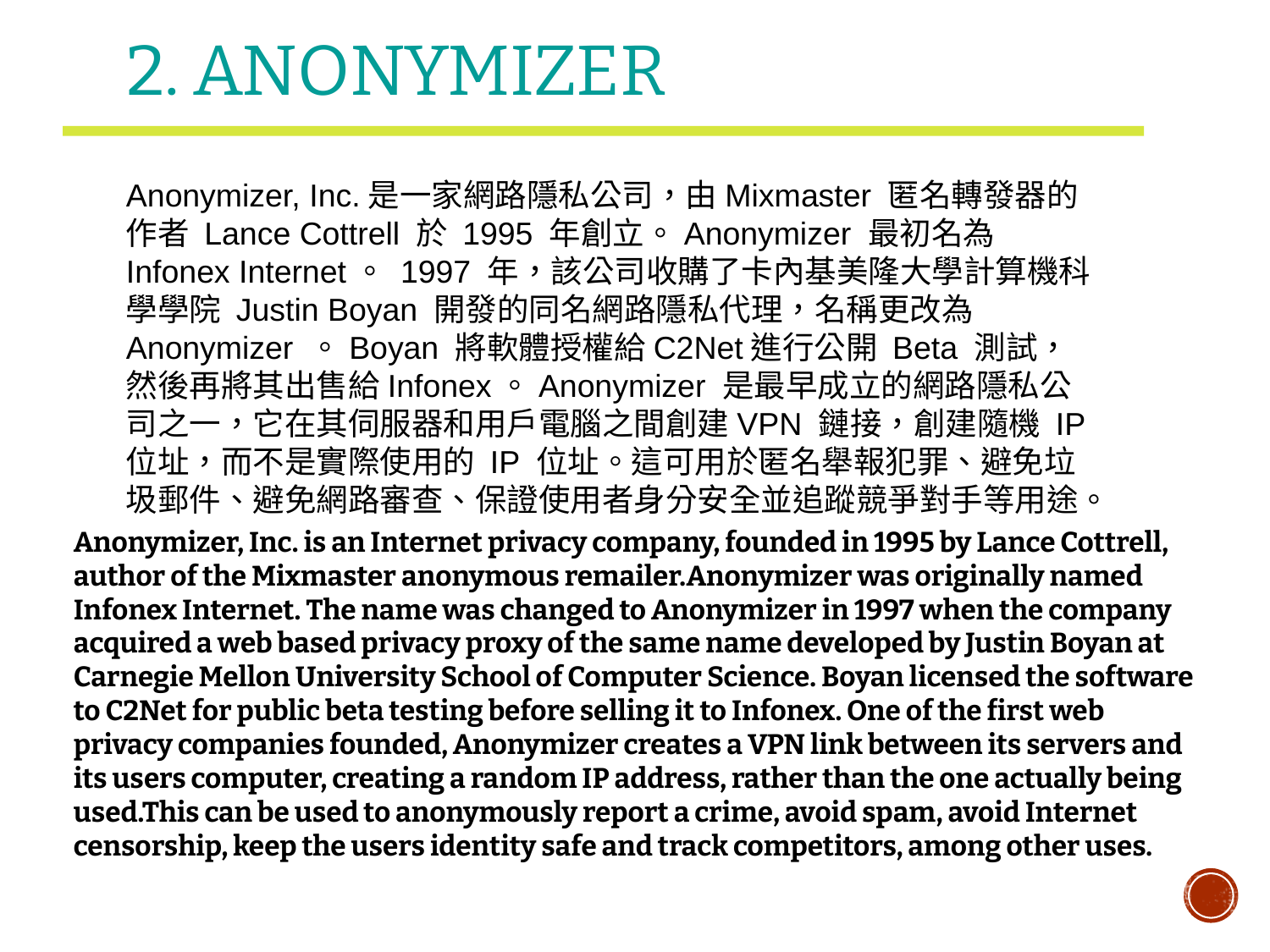

# 2. Anonymizer
Anonymizer, Inc.是一家網路隱私公司，由Mixmaster 匿名轉發器的作者 Lance Cottrell 於 1995 年創立。Anonymizer 最初名為 Infonex Internet。 1997 年，該公司收購了卡內基美隆大學計算機科學學院 Justin Boyan 開發的同名網路隱私代理，名稱更改為 Anonymizer 。Boyan 將軟體授權給C2Net進行公開 Beta 測試，然後再將其出售給Infonex。Anonymizer 是最早成立的網路隱私公司之一，它在其伺服器和用戶電腦之間創建VPN 鏈接，創建隨機 IP 位址，而不是實際使用的 IP 位址。這可用於匿名舉報犯罪、避免垃圾郵件、避免網路審查、保證使用者身分安全並追蹤競爭對手等用途。
Anonymizer, Inc. is an Internet privacy company, founded in 1995 by Lance Cottrell, author of the Mixmaster anonymous remailer.Anonymizer was originally named Infonex Internet. The name was changed to Anonymizer in 1997 when the company acquired a web based privacy proxy of the same name developed by Justin Boyan at Carnegie Mellon University School of Computer Science. Boyan licensed the software to C2Net for public beta testing before selling it to Infonex. One of the first web privacy companies founded, Anonymizer creates a VPN link between its servers and its users computer, creating a random IP address, rather than the one actually being used.This can be used to anonymously report a crime, avoid spam, avoid Internet censorship, keep the users identity safe and track competitors, among other uses.